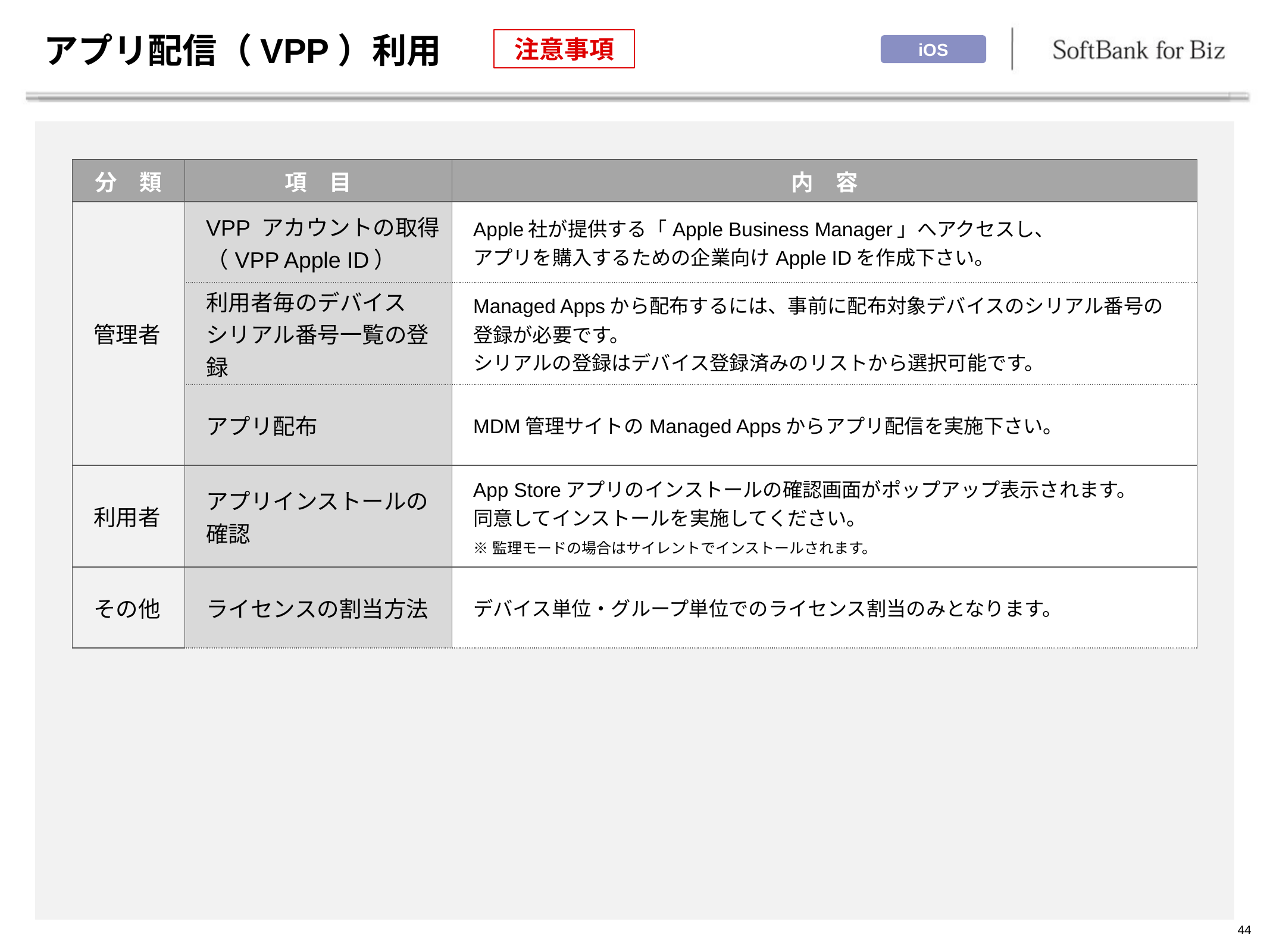

# アプリ配信（VPP）利用
注意事項
iOS
| 分　類 | 項　目 | 内　容 |
| --- | --- | --- |
| 管理者 | VPP アカウントの取得 （VPP Apple ID） | Apple社が提供する「Apple Business Manager」へアクセスし、 アプリを購入するための企業向けApple IDを作成下さい。 |
|  | 利用者毎のデバイス シリアル番号一覧の登録 | Managed Appsから配布するには、事前に配布対象デバイスのシリアル番号の 登録が必要です。 シリアルの登録はデバイス登録済みのリストから選択可能です。 |
|  | アプリ配布 | MDM管理サイトのManaged Appsからアプリ配信を実施下さい。 |
| 利用者 | アプリインストールの確認 | App Storeアプリのインストールの確認画面がポップアップ表示されます。 同意してインストールを実施してください。 ※監理モードの場合はサイレントでインストールされます。 |
| その他 | ライセンスの割当方法 | デバイス単位・グループ単位でのライセンス割当のみとなります。 |
44